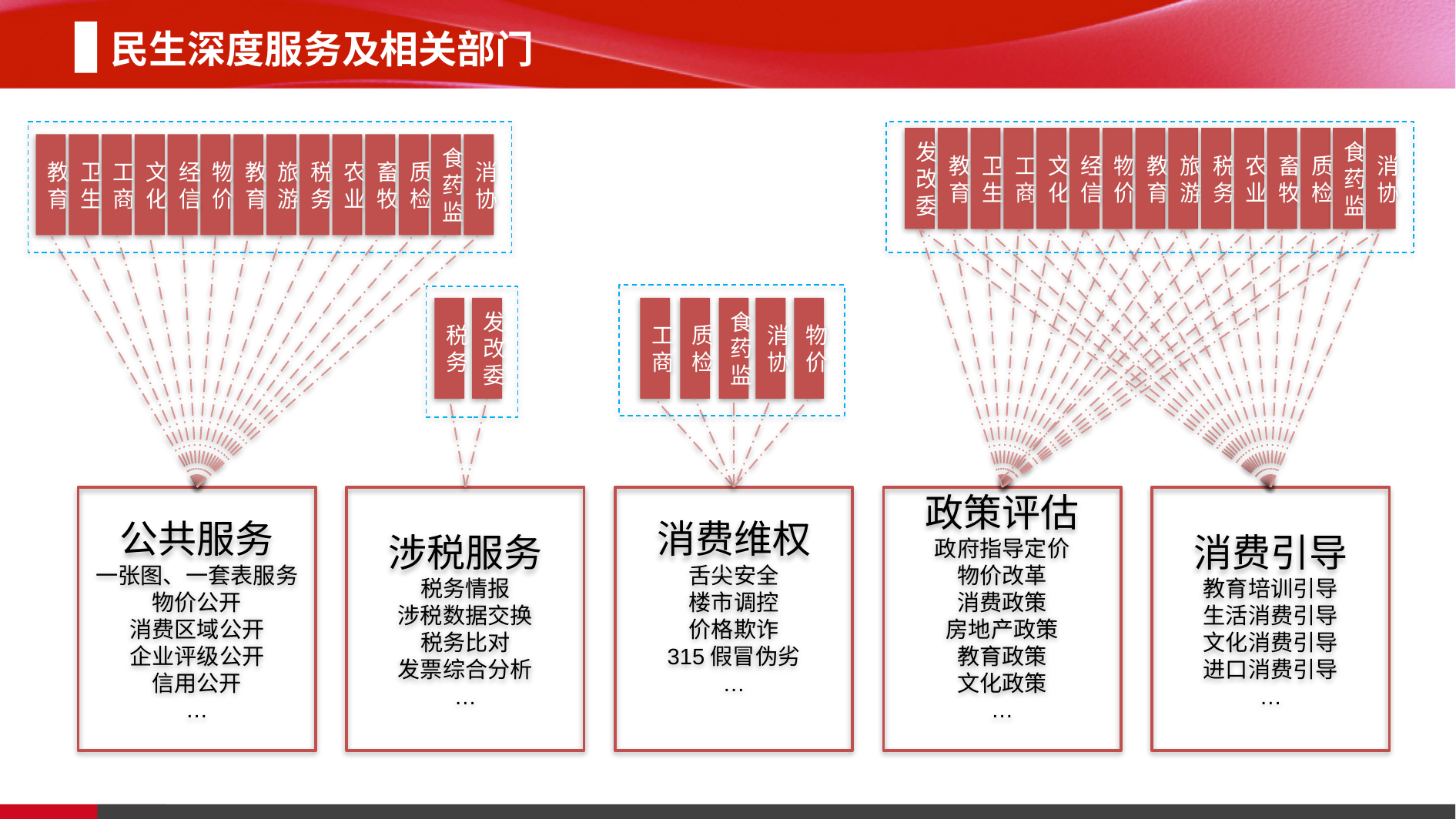

民生深度服务及相关部门

发改委
教育
卫生
工商
文化
经信
物价
教育
旅游
税务
农业
畜牧
质检
食药监
消协
教育
卫生
工商
文化
经信
物价
教育
旅游
税务
农业
畜牧
质检
食药监
消协

税务
发改委
工商
质检
食药监
消协
物价
公共服务
一张图、一套表服务物价公开
消费区域公开
企业评级公开
信用公开
…
涉税服务
税务情报
涉税数据交换
税务比对
发票综合分析
…
消费维权
舌尖安全
楼市调控
价格欺诈
315假冒伪劣
…

政策评估
政府指导定价
物价改革
消费政策
房地产政策
教育政策
文化政策
…

消费引导
教育培训引导
生活消费引导
文化消费引导
进口消费引导
…